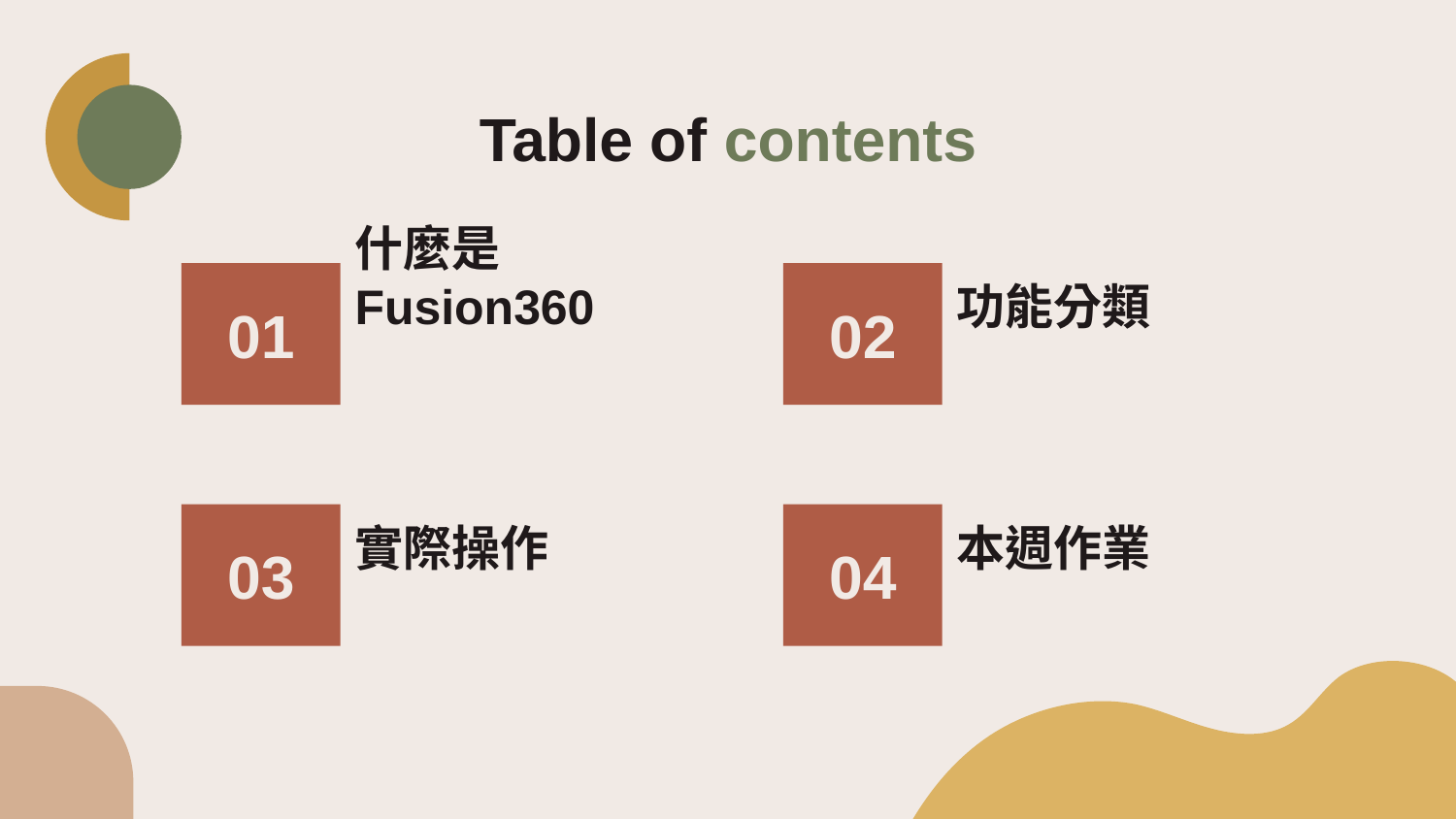

# Table of contents
02
01
什麼是Fusion360
功能分類

03
04
實際操作
本週作業